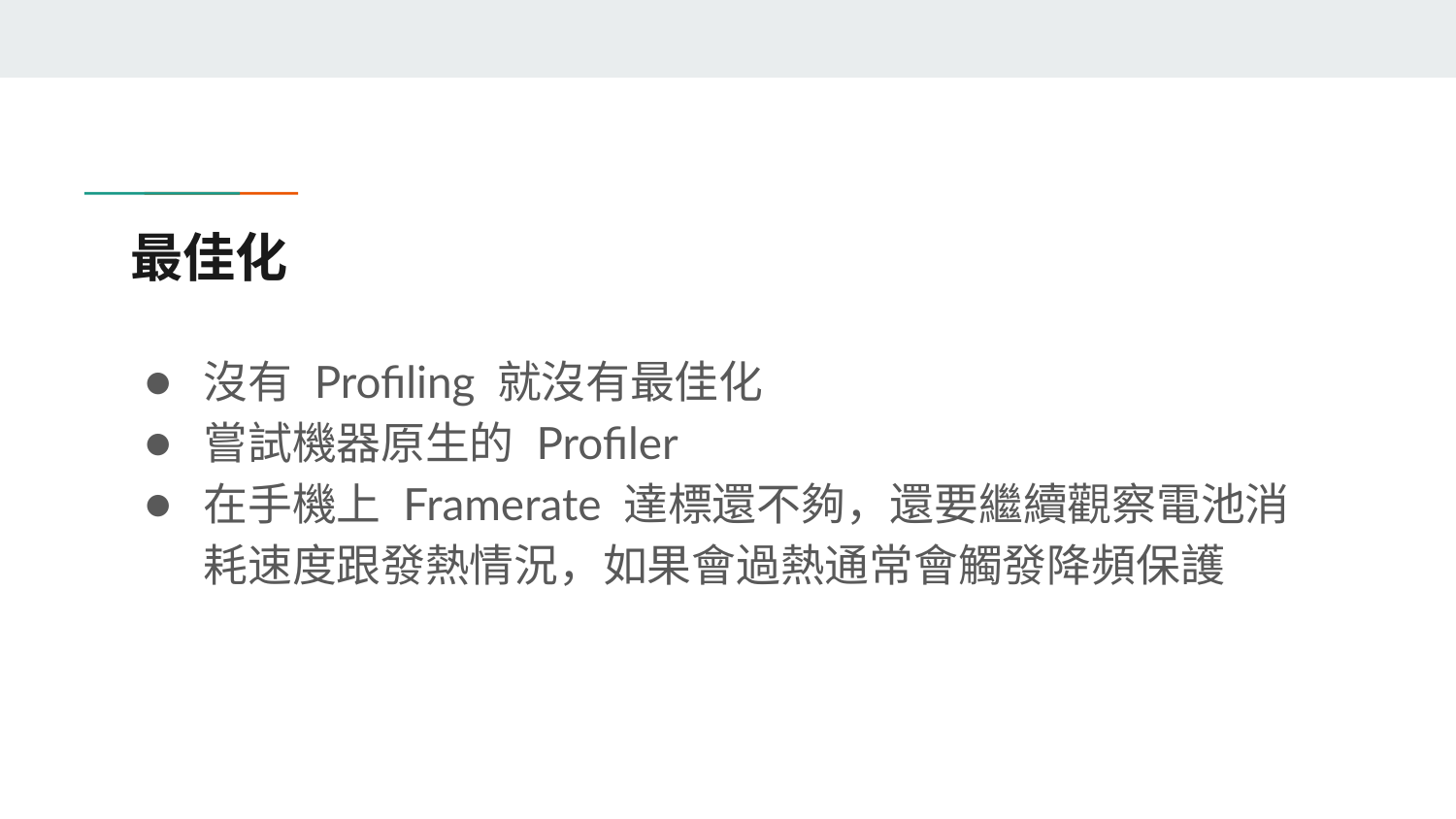

# 最佳化
沒有 Profiling 就沒有最佳化
嘗試機器原生的 Profiler
在手機上 Framerate 達標還不夠，還要繼續觀察電池消耗速度跟發熱情況，如果會過熱通常會觸發降頻保護